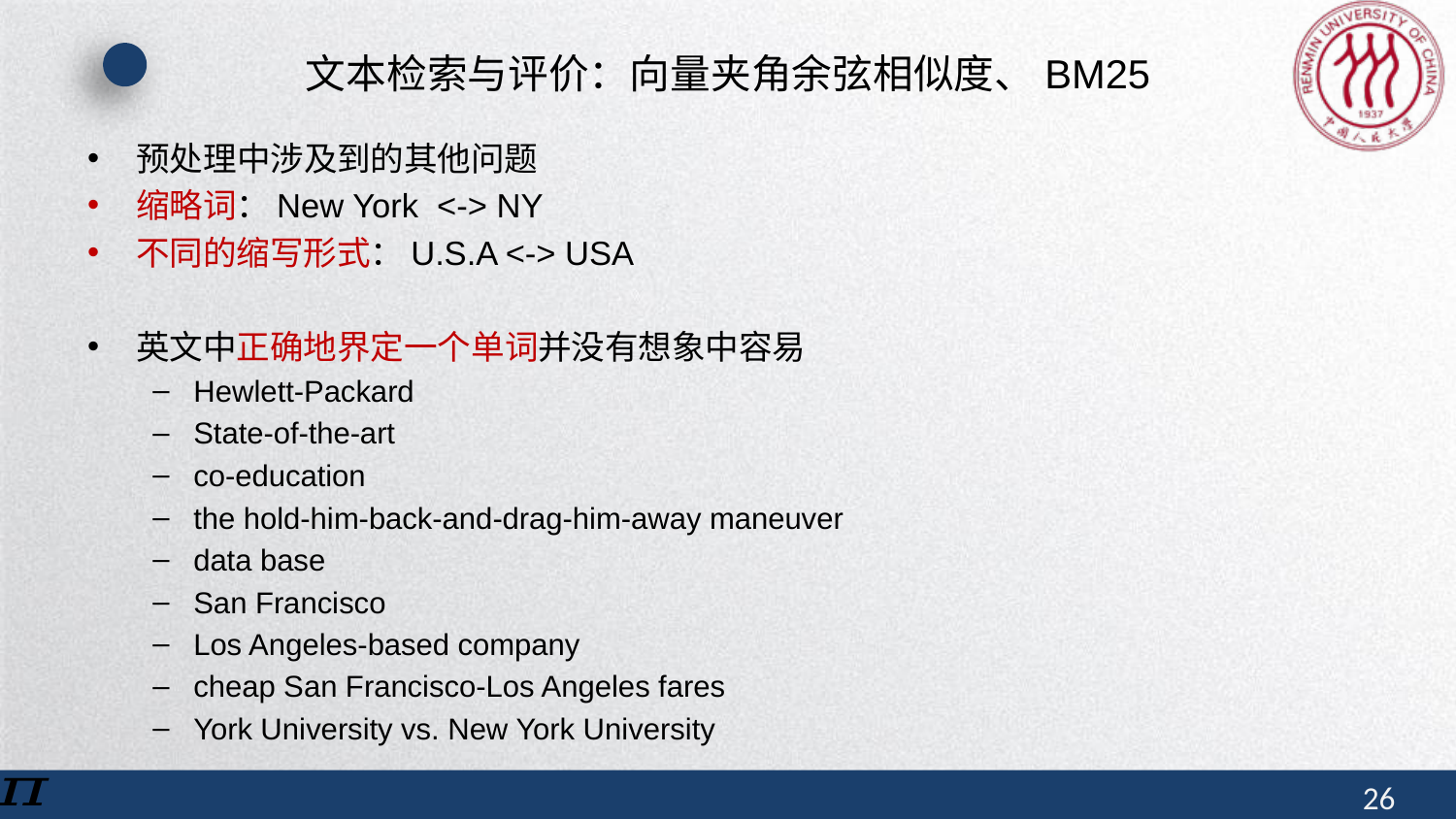

# 文本检索与评价：向量夹角余弦相似度、BM25
预处理中涉及到的其他问题
缩略词：New York  <-> NY
不同的缩写形式：U.S.A <-> USA

英文中正确地界定一个单词并没有想象中容易
Hewlett-Packard
State-of-the-art
co-education
the hold-him-back-and-drag-him-away maneuver
data base
San Francisco
Los Angeles-based company
cheap San Francisco-Los Angeles fares
York University vs. New York University